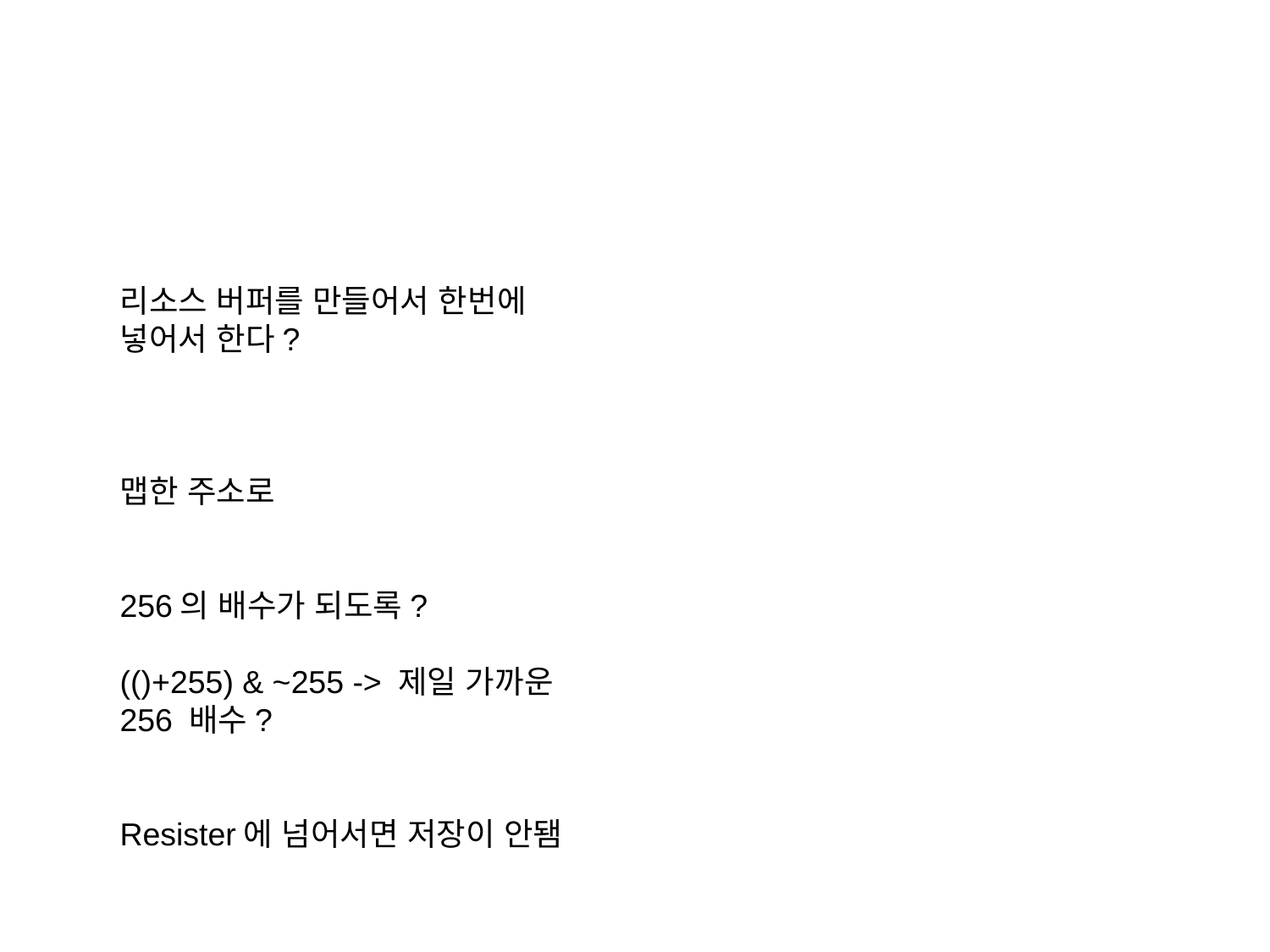

#
리소스 버퍼를 만들어서 한번에 넣어서 한다?

맵한 주소로

256의 배수가 되도록?

(()+255) & ~255 -> 제일 가까운 256 배수?

Resister에 넘어서면 저장이 안됌